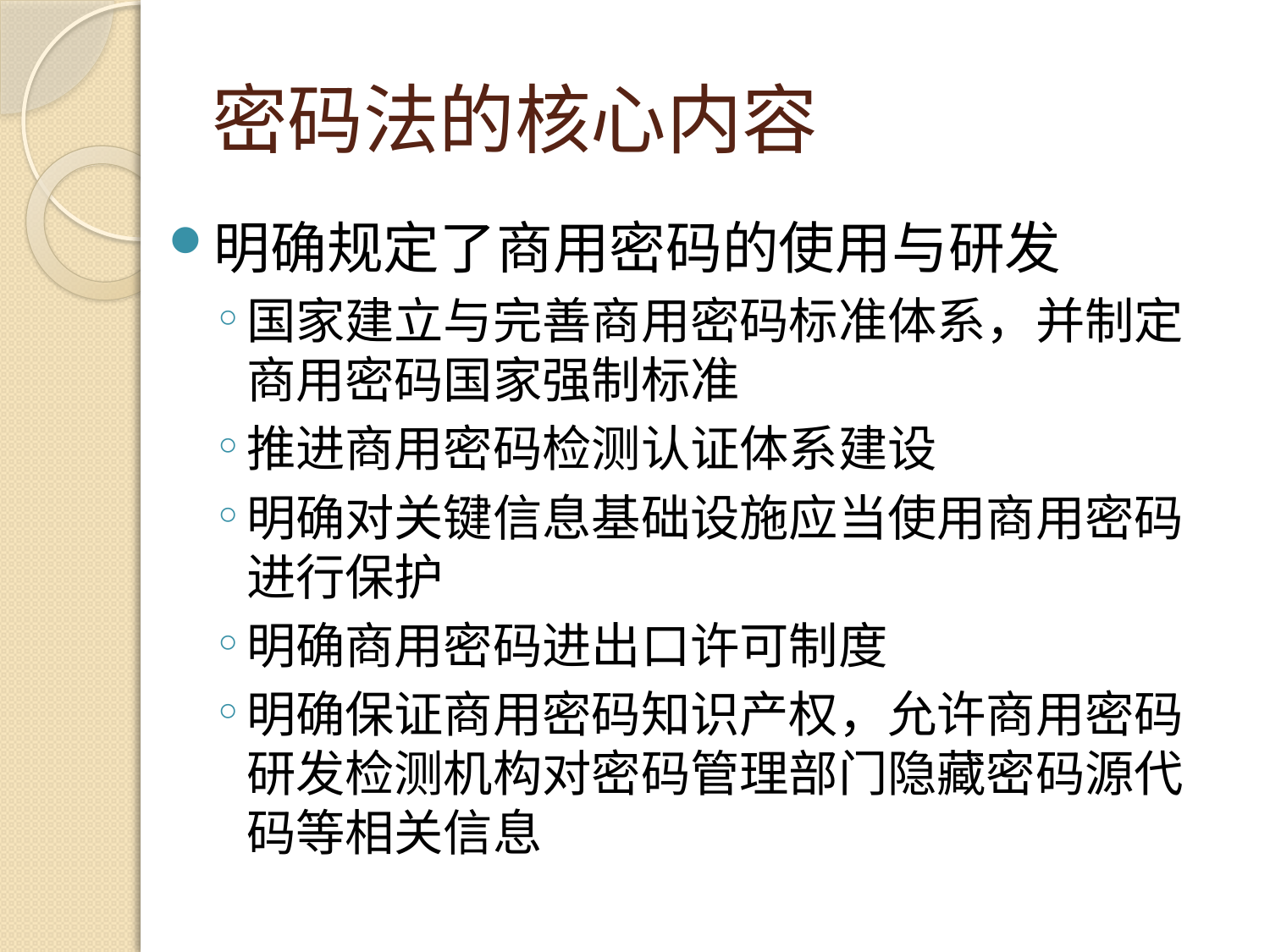

# 密码法的核心内容
明确规定了商用密码的使用与研发
国家建立与完善商用密码标准体系，并制定商用密码国家强制标准
推进商用密码检测认证体系建设
明确对关键信息基础设施应当使用商用密码进行保护
明确商用密码进出口许可制度
明确保证商用密码知识产权，允许商用密码研发检测机构对密码管理部门隐藏密码源代码等相关信息